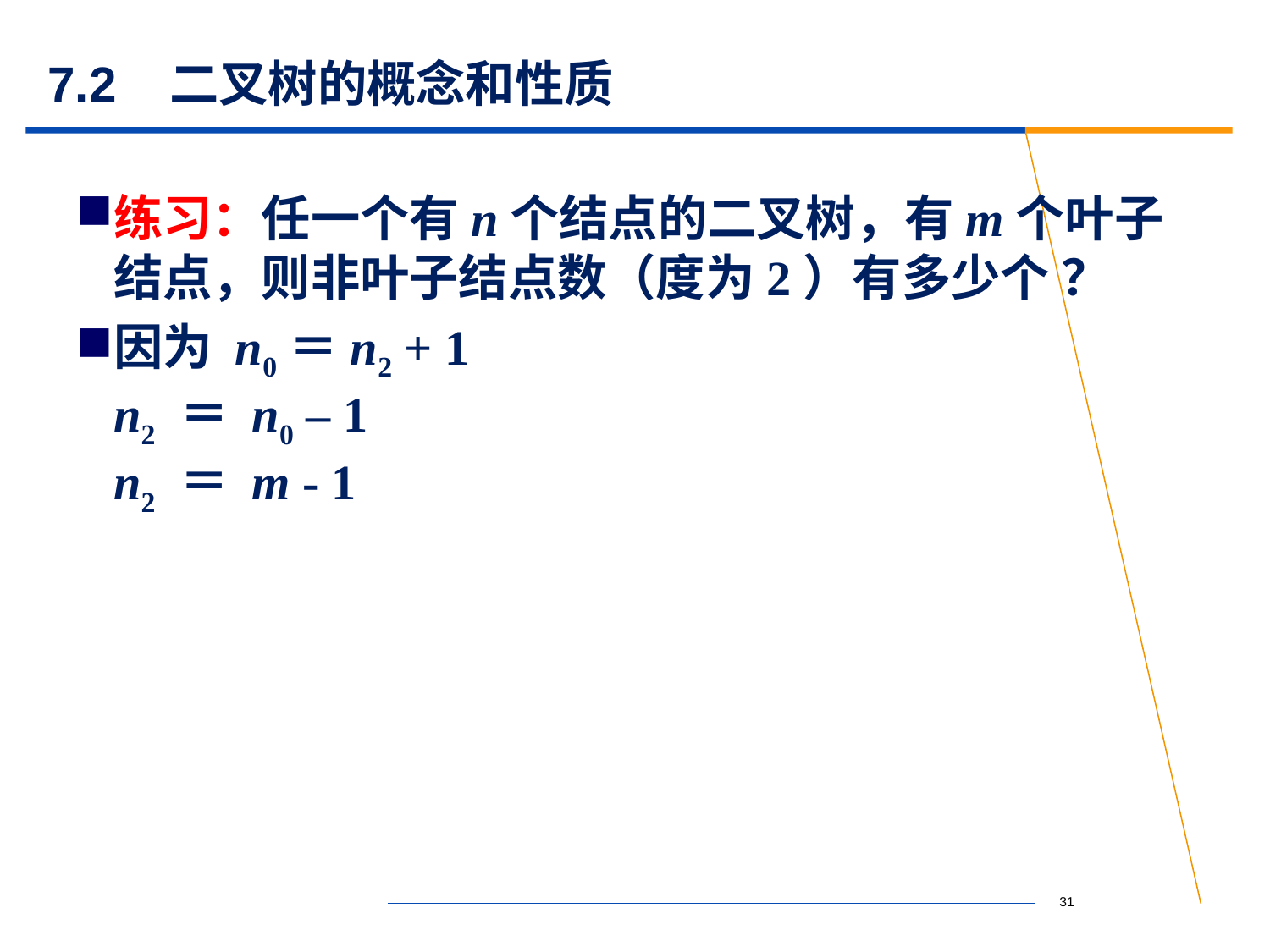

# 7.2   二叉树的概念和性质
练习：任一个有n个结点的二叉树，有m个叶子结点，则非叶子结点数（度为2）有多少个 ？
因为 n0＝n2 + 1
n2 ＝ n0 – 1
n2 ＝ m - 1